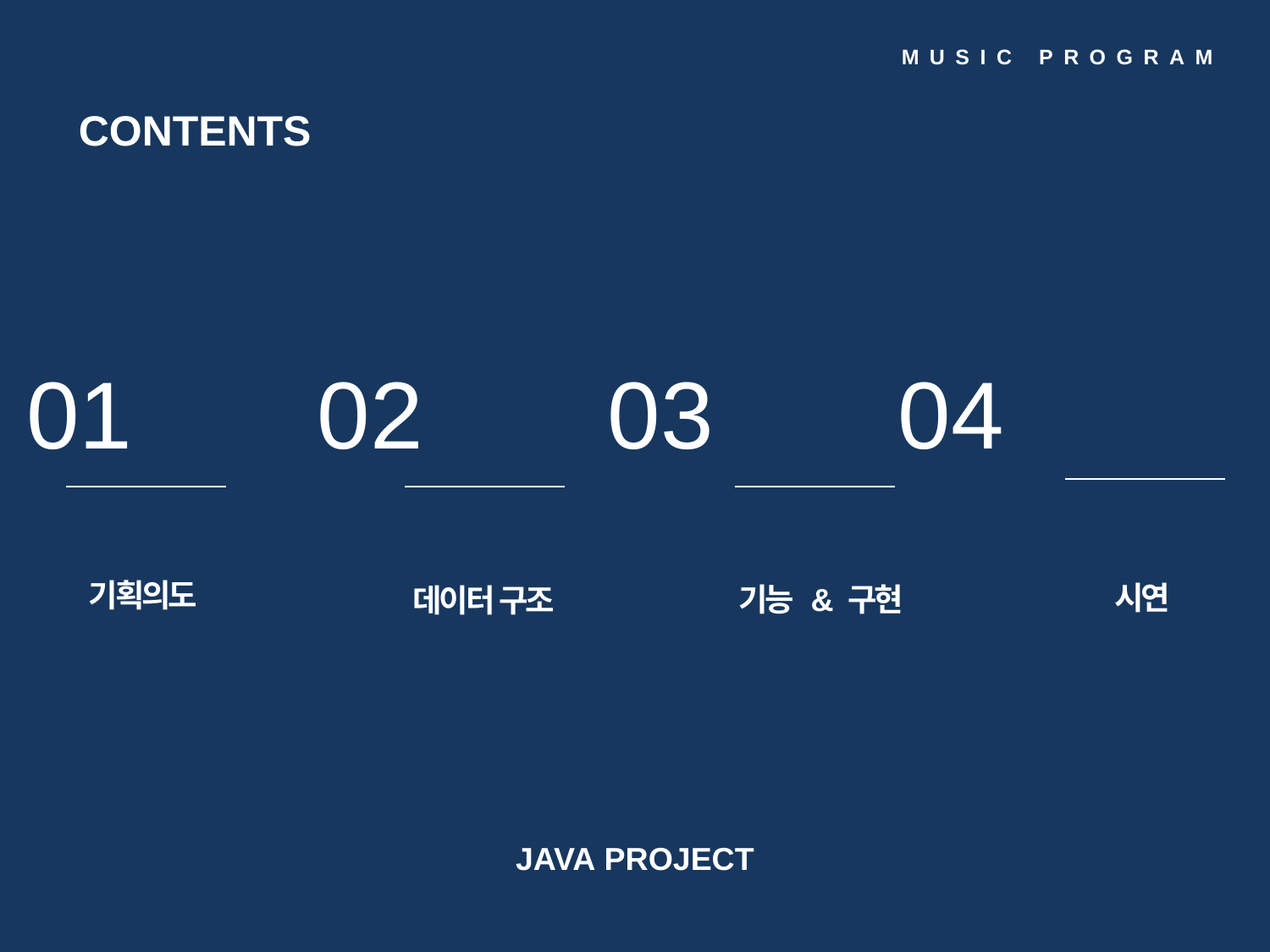

MUSIC PROGRAM
CONTENTS

 01       02       03       04
기획의도
 시연
기능 & 구현
데이터 구조

JAVA PROJECT